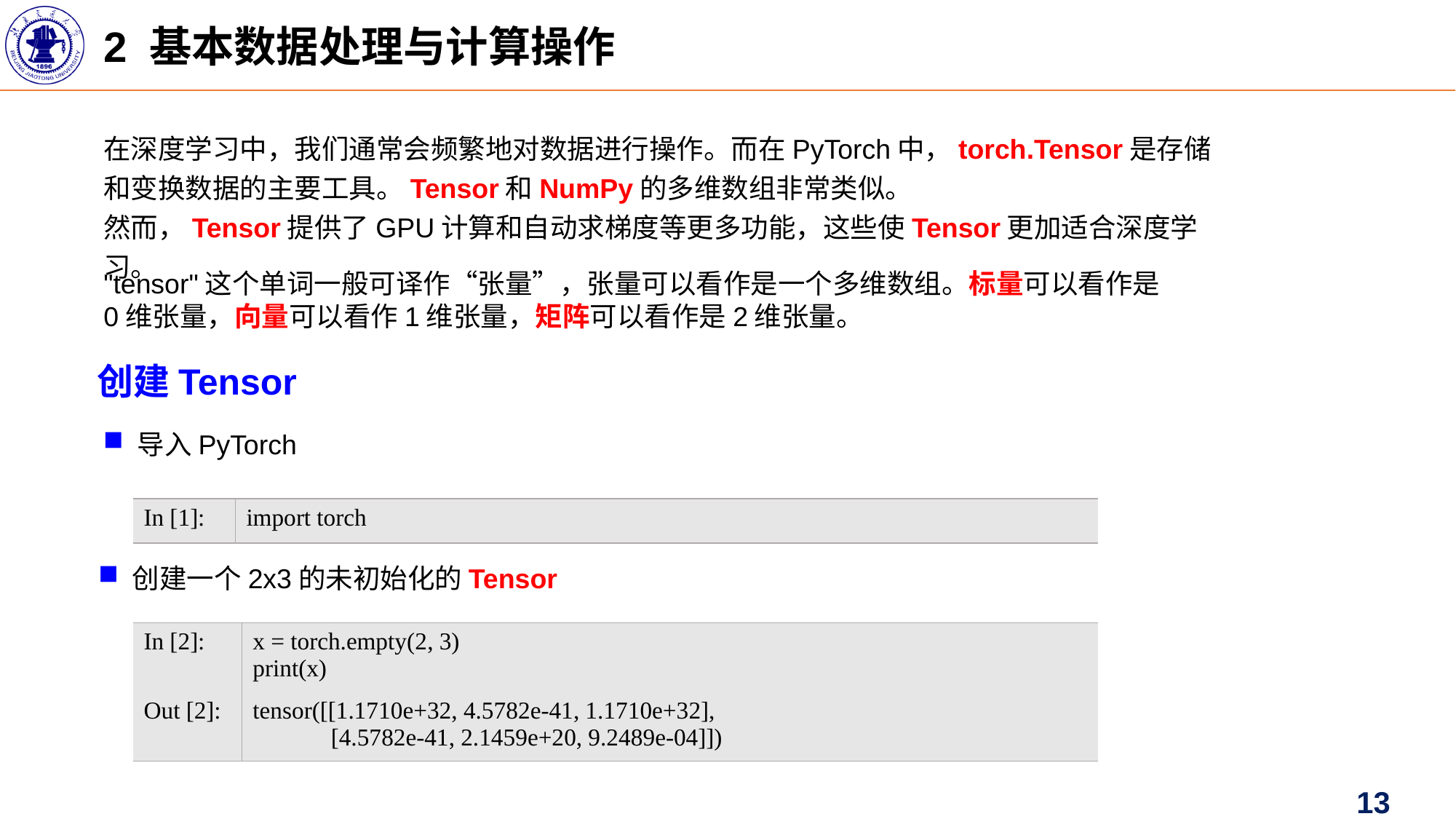

2 基本数据处理与计算操作
在深度学习中，我们通常会频繁地对数据进行操作。而在PyTorch中，torch.Tensor是存储和变换数据的主要工具。Tensor和NumPy的多维数组非常类似。
然而，Tensor提供了GPU计算和自动求梯度等更多功能，这些使Tensor更加适合深度学习。
"tensor"这个单词一般可译作“张量”，张量可以看作是一个多维数组。标量可以看作是0维张量，向量可以看作1维张量，矩阵可以看作是2维张量。
创建Tensor
导入PyTorch
| In [1]: | import torch |
| --- | --- |
创建一个2x3的未初始化的Tensor
| In [2]: | x = torch.empty(2, 3) print(x) |
| --- | --- |
| Out [2]: | tensor([[1.1710e+32, 4.5782e-41, 1.1710e+32], [4.5782e-41, 2.1459e+20, 9.2489e-04]]) |